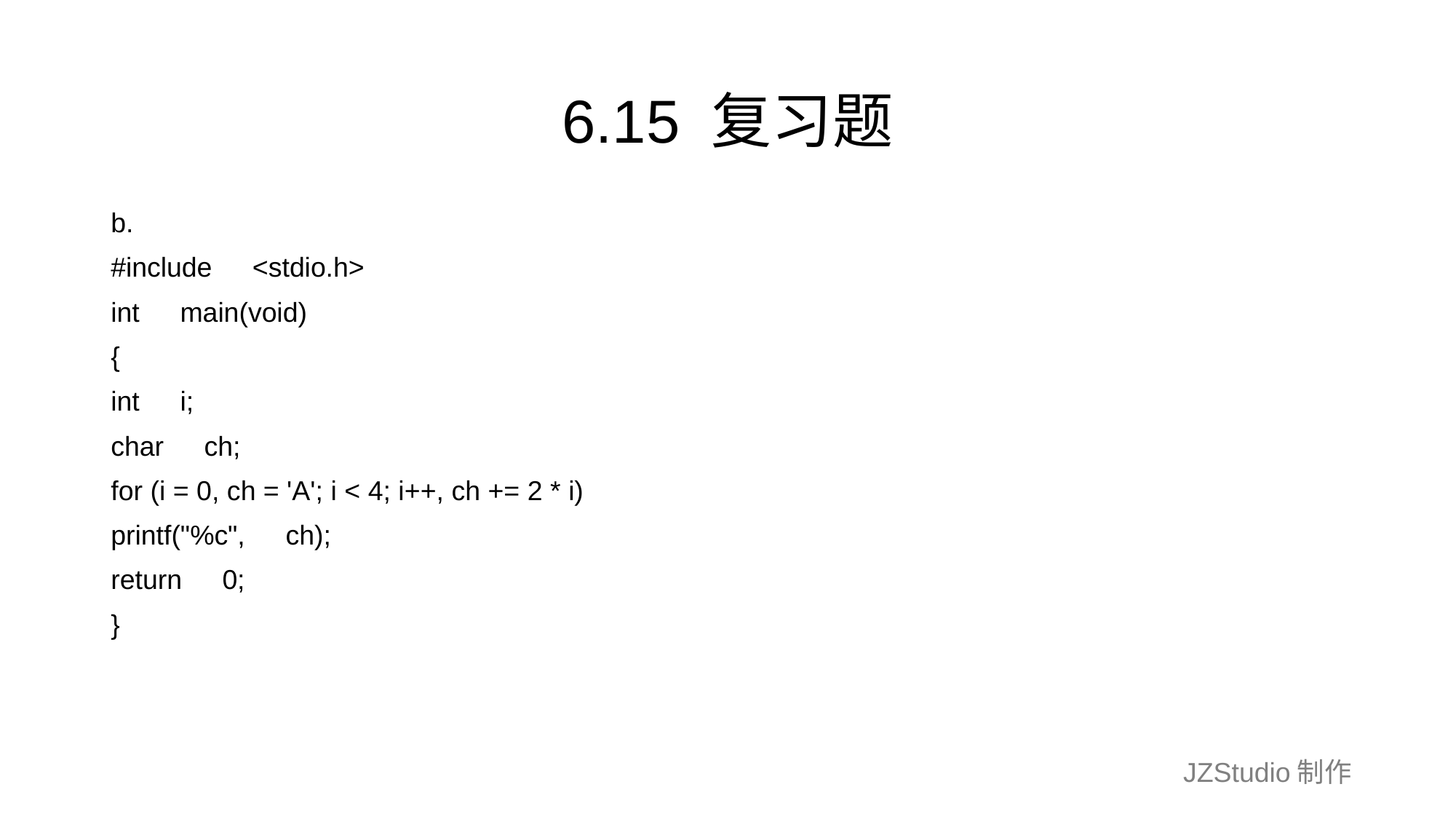

# 6.15 复习题
b.
#include　<stdio.h>
int　main(void)
{
int　i;
char　ch;
for (i = 0, ch = 'A'; i < 4; i++, ch += 2 * i)
printf("%c",　ch);
return　0;
}